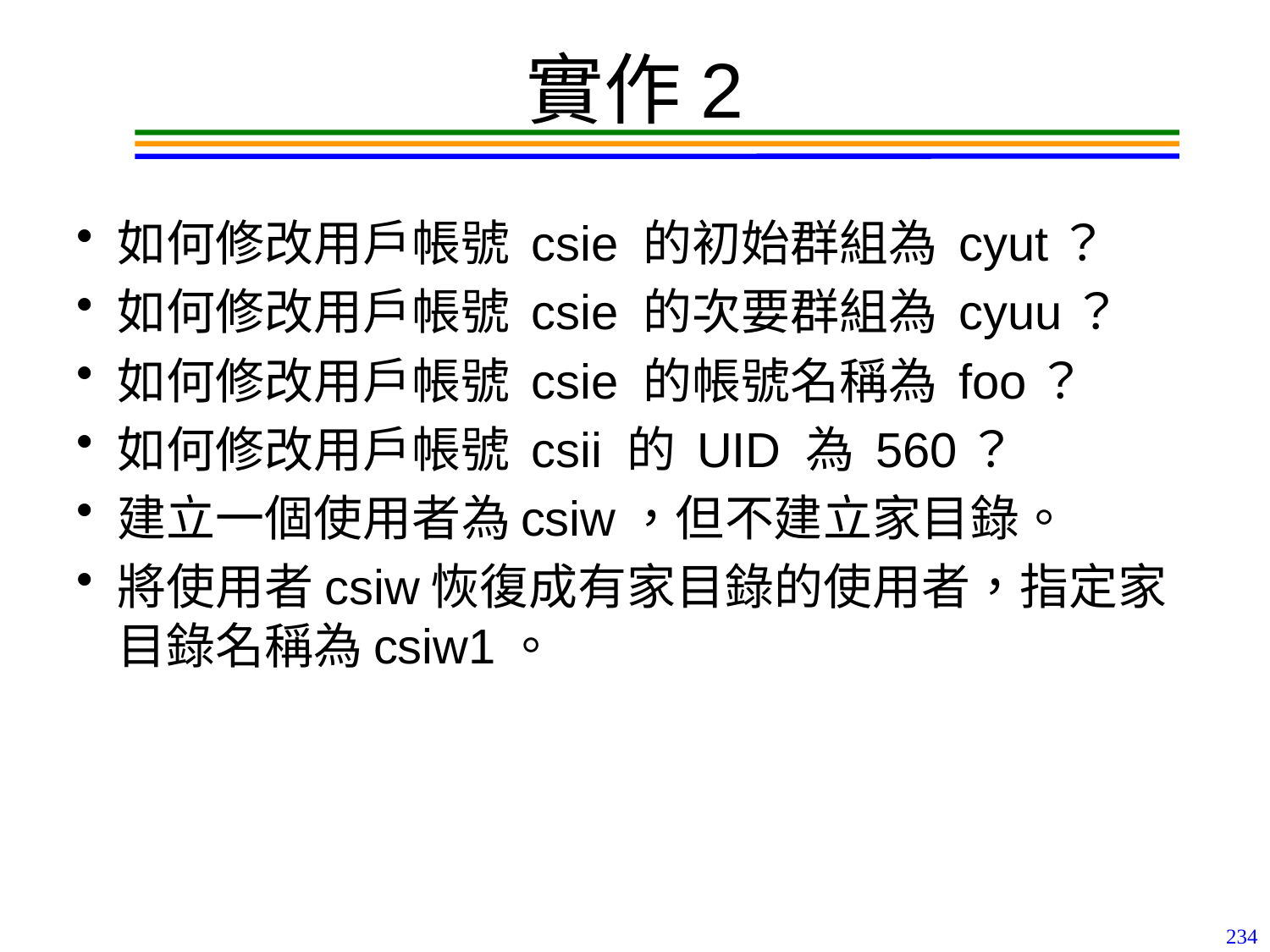

# 實作2
如何修改用戶帳號 csie 的初始群組為 cyut？
如何修改用戶帳號 csie 的次要群組為 cyuu？
如何修改用戶帳號 csie 的帳號名稱為 foo？
如何修改用戶帳號 csii 的 UID 為 560？
建立一個使用者為csiw，但不建立家目錄。
將使用者csiw恢復成有家目錄的使用者，指定家目錄名稱為csiw1。
234